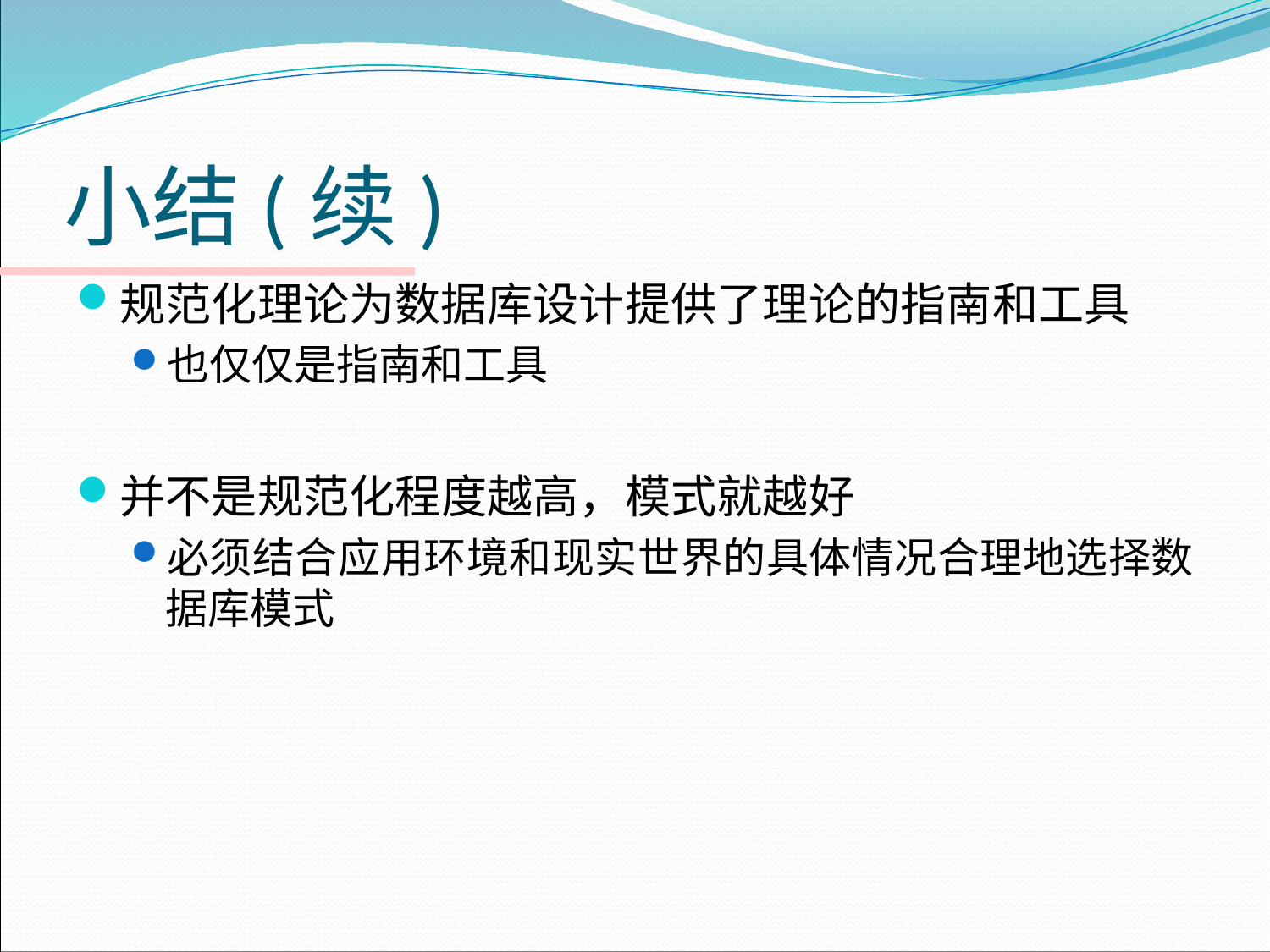

# 小结(续)
规范化理论为数据库设计提供了理论的指南和工具
也仅仅是指南和工具

并不是规范化程度越高，模式就越好
必须结合应用环境和现实世界的具体情况合理地选择数据库模式

658